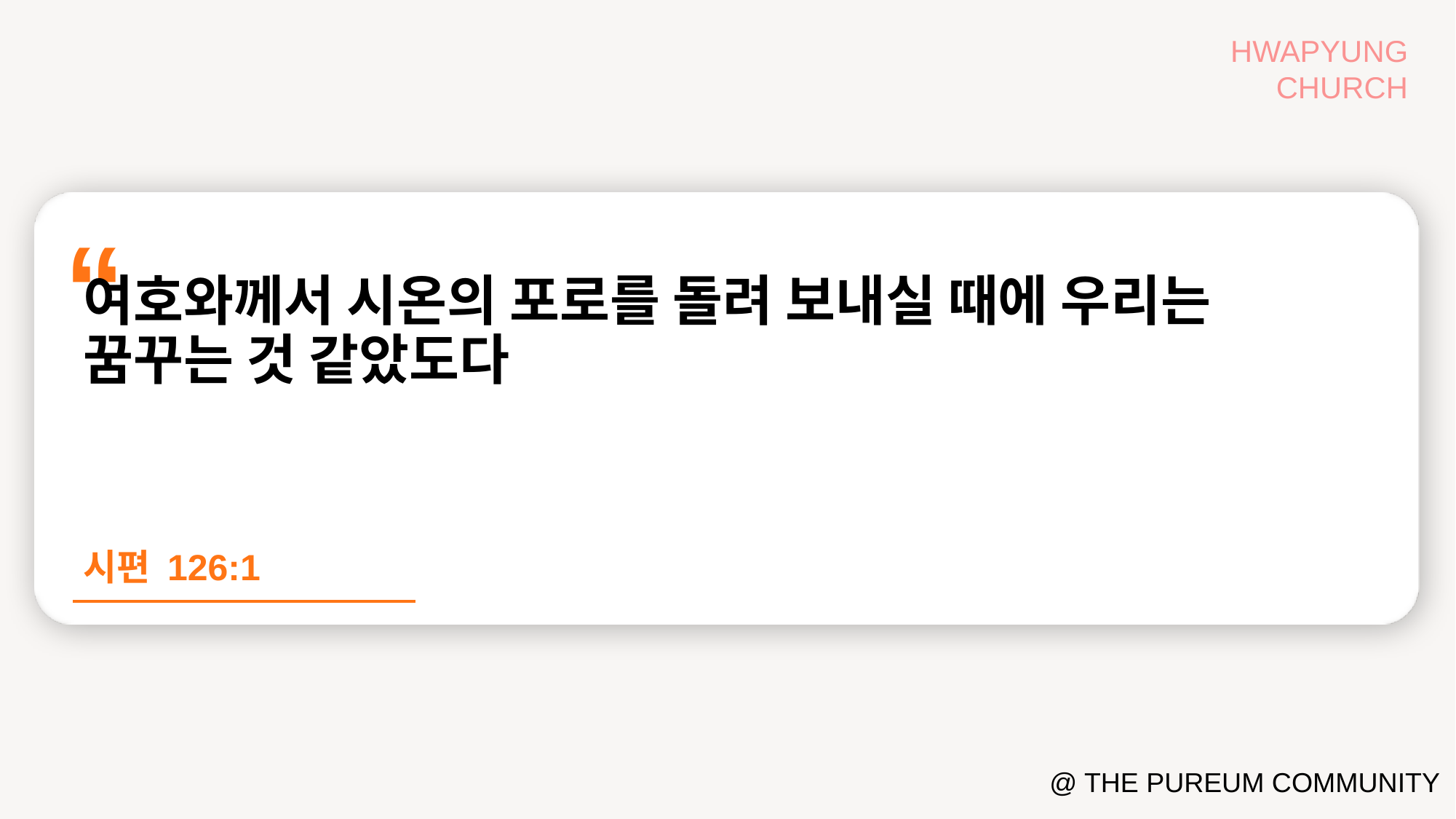

여호와께서 시온의 포로를 돌려 보내실 때에 우리는 꿈꾸는 것 같았도다
시편 126:1